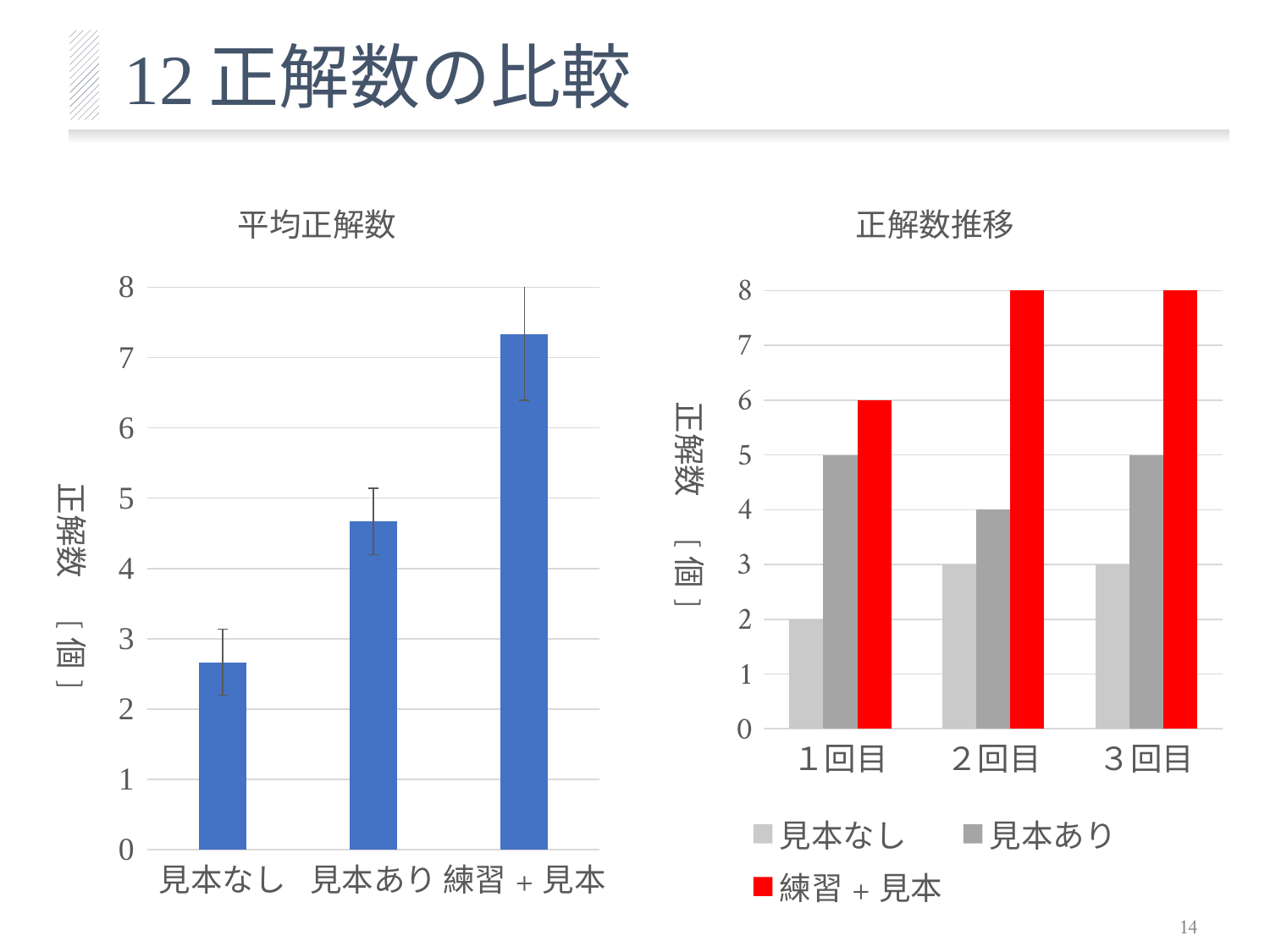

正解数の比較
12

### Chart: 平均正解数

| Category |  |
|---|---|
| 見本なし | 2.6666666666666665 |
| 見本あり | 4.666666666666667 |
| 練習+見本 | 7.333333333333333 |

### Chart: 正解数推移

| Category | 見本なし | 見本あり | 練習+見本 |
|---|---|---|---|
| １回目 | 2.0 | 5.0 | 6.0 |
| ２回目 | 3.0 | 4.0 | 8.0 |
| ３回目 | 3.0 | 5.0 | 8.0 |
14